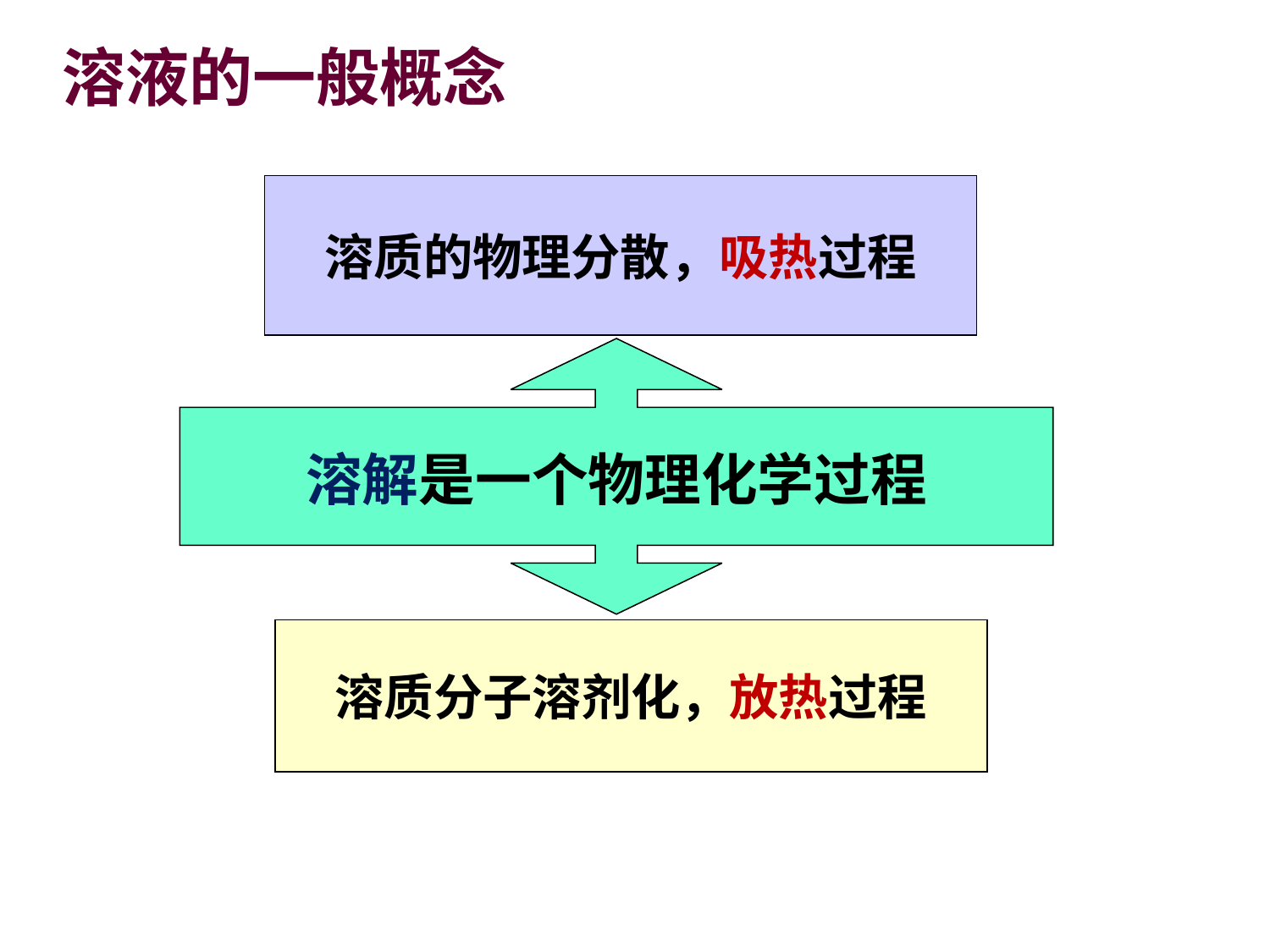

# 溶液的一般概念
溶质的物理分散，吸热过程

溶解是一个物理化学过程

溶质分子溶剂化，放热过程
2
2